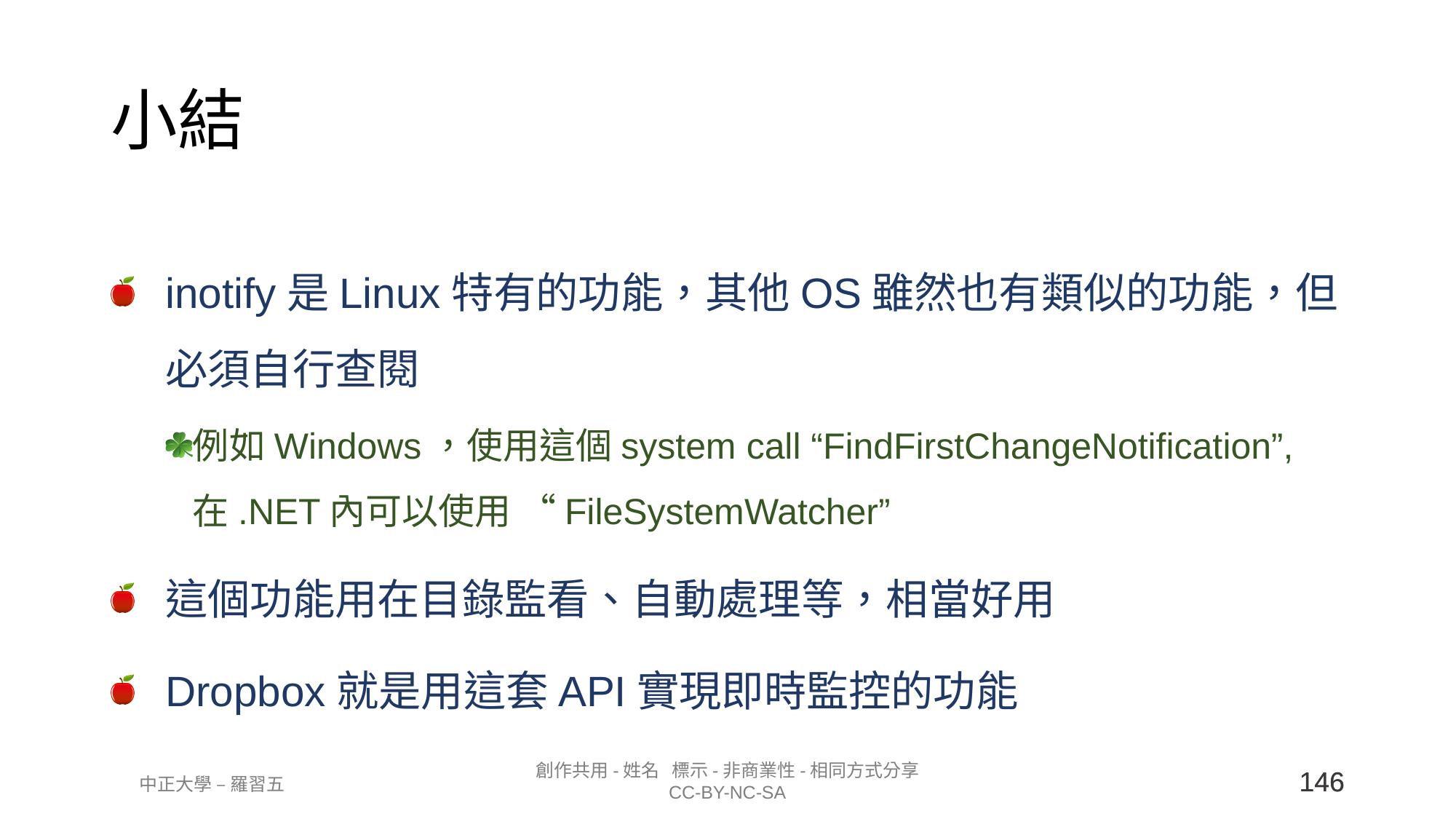

# 小結
inotify是Linux特有的功能，其他OS雖然也有類似的功能，但必須自行查閱
例如Windows，使用這個system call “FindFirstChangeNotification”, 在.NET內可以使用 “FileSystemWatcher”
這個功能用在目錄監看、自動處理等，相當好用
Dropbox就是用這套API實現即時監控的功能